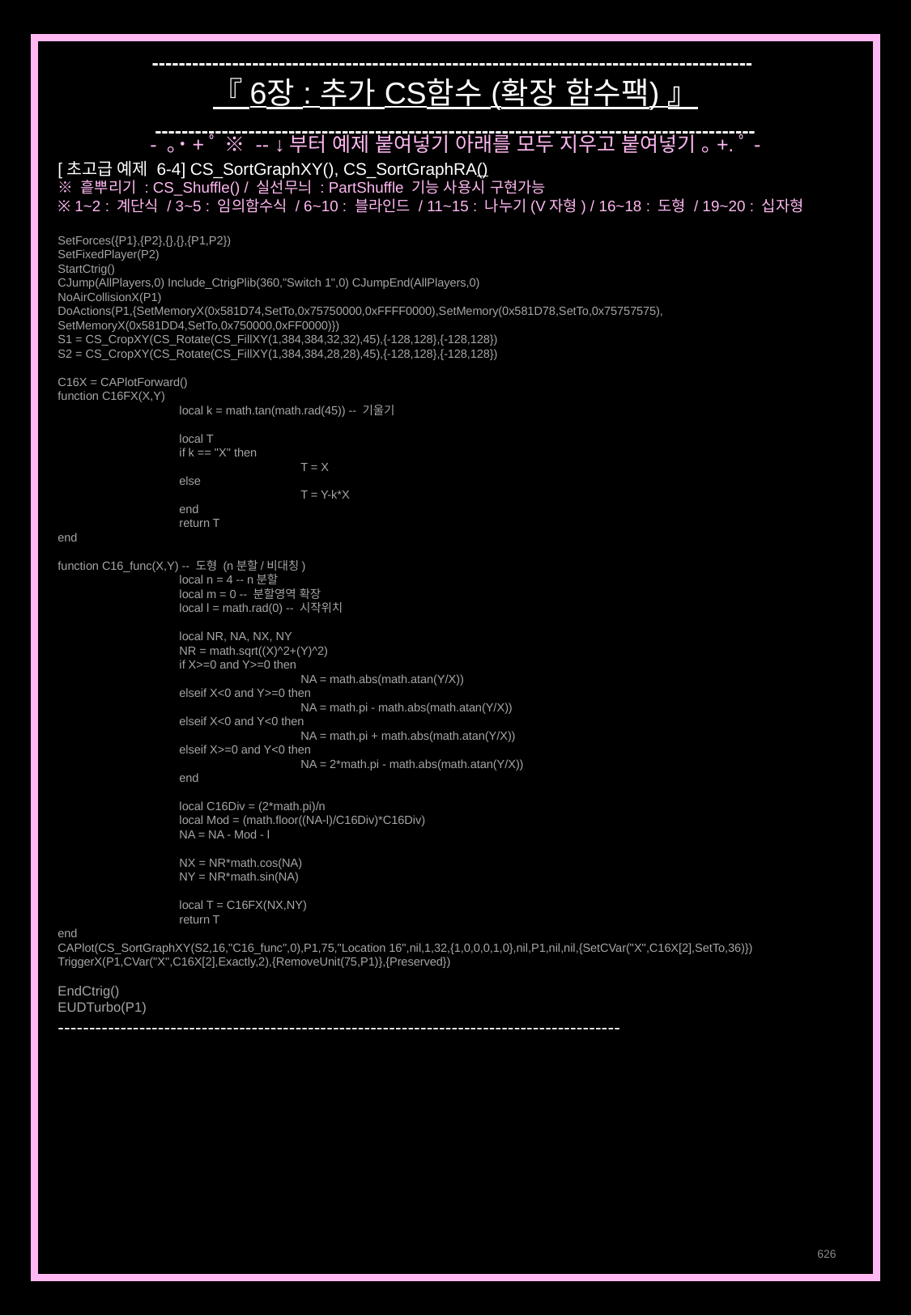

------------------------------------------------------------------------------------------
『 6장 : 추가 CS함수 (확장 함수팩) 』
------------------------------------------------------------------------------------------
- ｡˙+ﾟ ※ -- ↓부터 예제 붙여넣기 아래를 모두 지우고 붙여넣기 ｡+.ﾟ-
[초고급 예제 6-4] CS_SortGraphXY(), CS_SortGraphRA()
※ 흩뿌리기 : CS_Shuffle() / 실선무늬 : PartShuffle 기능 사용시 구현가능
※ 1~2 : 계단식 / 3~5 : 임의함수식 / 6~10 : 블라인드 / 11~15 : 나누기(V자형) / 16~18 : 도형 / 19~20 : 십자형

SetForces({P1},{P2},{},{},{P1,P2})
SetFixedPlayer(P2)
StartCtrig()
CJump(AllPlayers,0) Include_CtrigPlib(360,"Switch 1",0) CJumpEnd(AllPlayers,0)
NoAirCollisionX(P1)
DoActions(P1,{SetMemoryX(0x581D74,SetTo,0x75750000,0xFFFF0000),SetMemory(0x581D78,SetTo,0x75757575),
SetMemoryX(0x581DD4,SetTo,0x750000,0xFF0000)})
S1 = CS_CropXY(CS_Rotate(CS_FillXY(1,384,384,32,32),45),{-128,128},{-128,128})
S2 = CS_CropXY(CS_Rotate(CS_FillXY(1,384,384,28,28),45),{-128,128},{-128,128})

C16X = CAPlotForward()
function C16FX(X,Y)
	local k = math.tan(math.rad(45)) -- 기울기

	local T
	if k == "X" then
		T = X
	else
		T = Y-k*X
	end
	return T
end

function C16_func(X,Y) -- 도형 (n분할/비대칭)
	local n = 4 -- n분할
	local m = 0 -- 분할영역 확장
	local l = math.rad(0) -- 시작위치

	local NR, NA, NX, NY
	NR = math.sqrt((X)^2+(Y)^2)
	if X>=0 and Y>=0 then
		NA = math.abs(math.atan(Y/X))
	elseif X<0 and Y>=0 then
		NA = math.pi - math.abs(math.atan(Y/X))
	elseif X<0 and Y<0 then
		NA = math.pi + math.abs(math.atan(Y/X))
	elseif X>=0 and Y<0 then
		NA = 2*math.pi - math.abs(math.atan(Y/X))
	end

	local C16Div = (2*math.pi)/n
	local Mod = (math.floor((NA-l)/C16Div)*C16Div)
	NA = NA - Mod - l

	NX = NR*math.cos(NA)
	NY = NR*math.sin(NA)

	local T = C16FX(NX,NY)
	return T
end
CAPlot(CS_SortGraphXY(S2,16,"C16_func",0),P1,75,"Location 16",nil,1,32,{1,0,0,0,1,0},nil,P1,nil,nil,{SetCVar("X",C16X[2],SetTo,36)})
TriggerX(P1,CVar("X",C16X[2],Exactly,2),{RemoveUnit(75,P1)},{Preserved})

EndCtrig()
EUDTurbo(P1)
------------------------------------------------------------------------------------------
626